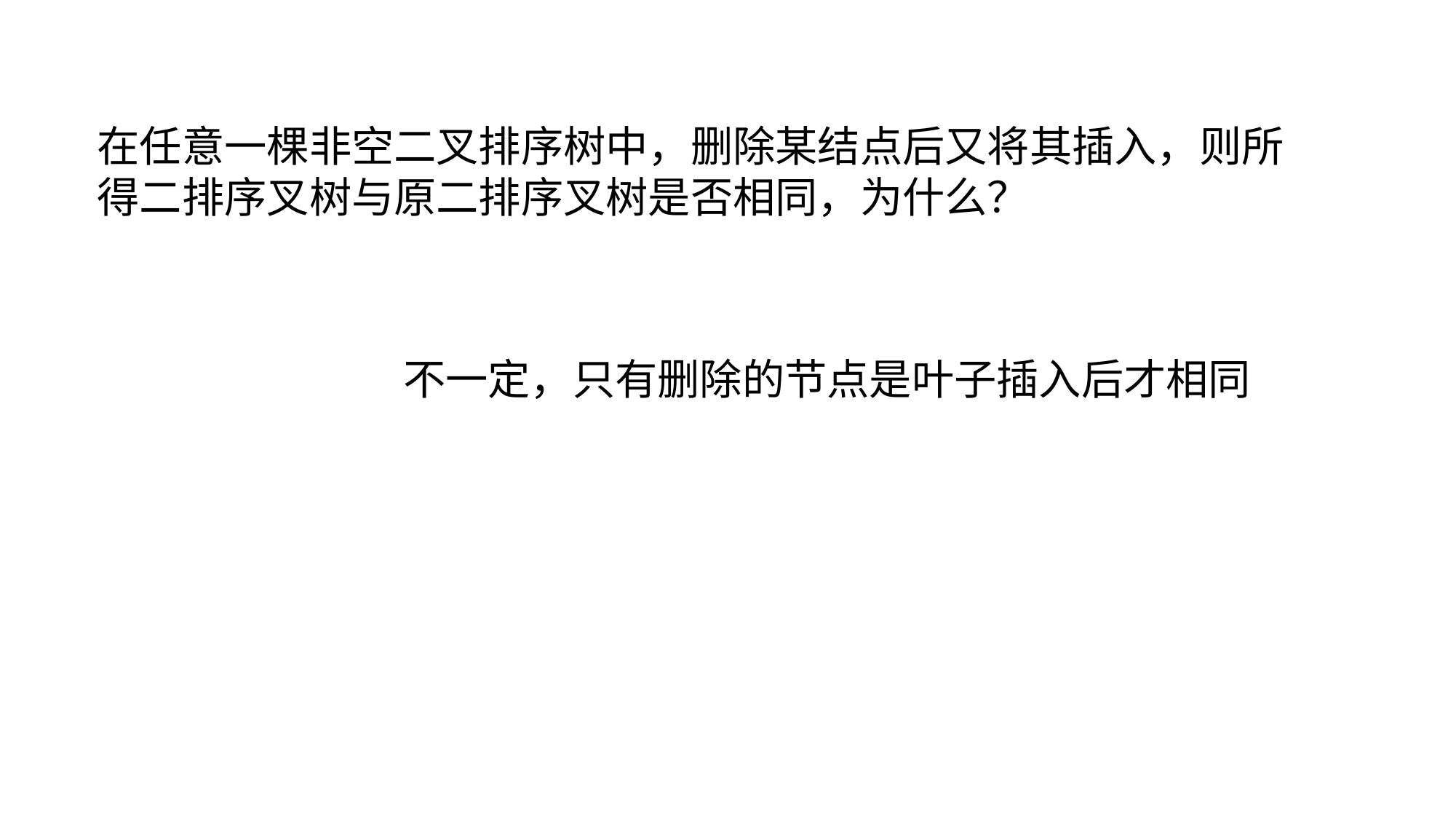

在任意一棵非空二叉排序树中，删除某结点后又将其插入，则所得二排序叉树与原二排序叉树是否相同，为什么？
不一定，只有删除的节点是叶子插入后才相同